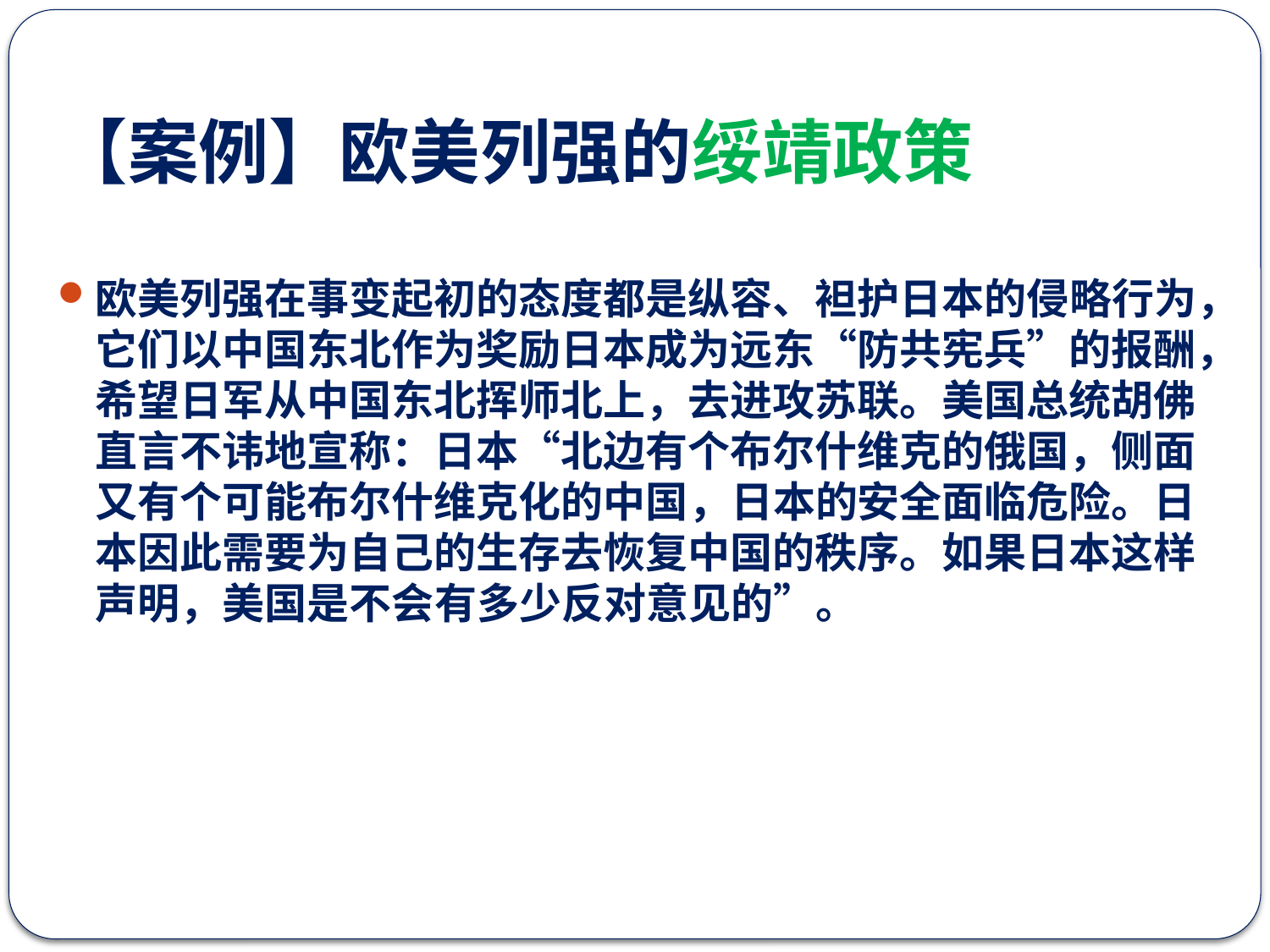

# 【案例】欧美列强的绥靖政策
欧美列强在事变起初的态度都是纵容、袒护日本的侵略行为，它们以中国东北作为奖励日本成为远东“防共宪兵”的报酬，希望日军从中国东北挥师北上，去进攻苏联。美国总统胡佛直言不讳地宣称：日本“北边有个布尔什维克的俄国，侧面又有个可能布尔什维克化的中国，日本的安全面临危险。日本因此需要为自己的生存去恢复中国的秩序。如果日本这样声明，美国是不会有多少反对意见的”。